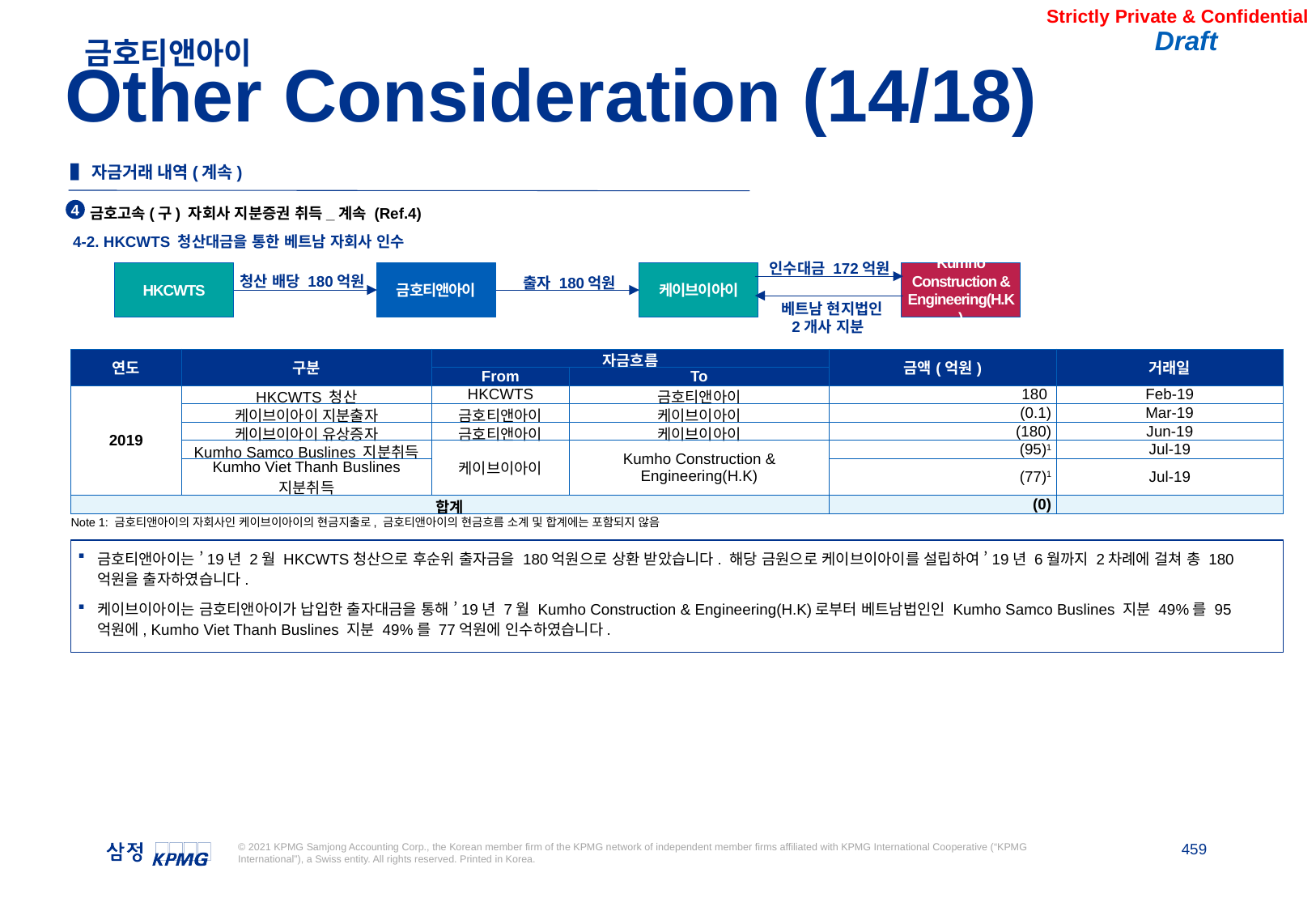

금호티앤아이
Other Consideration (14/18)
▌자금거래 내역(계속)

4
금호고속(구) 자회사 지분증권 취득_계속 (Ref.4)
4-2. HKCWTS 청산대금을 통한 베트남 자회사 인수
인수대금 172억원
HKCWTS
금호티앤아이
케이브이아이
Kumho Construction & Engineering(H.K)
청산 배당 180억원
출자 180억원
베트남 현지법인 2개사 지분
| 연도 | 구분 | 자금흐름 |  | 금액(억원) | 거래일 |
| --- | --- | --- | --- | --- | --- |
|  |  | From | To |  |  |
| 2019 | HKCWTS 청산 | HKCWTS | 금호티앤아이 | 180 | Feb-19 |
|  | 케이브이아이 지분출자 | 금호티앤아이 | 케이브이아이 | (0.1) | Mar-19 |
|  | 케이브이아이 유상증자 | 금호티앤아이 | 케이브이아이 | (180) | Jun-19 |
|  | Kumho Samco Buslines 지분취득 | 케이브이아이 | Kumho Construction & Engineering(H.K) | (95)1 | Jul-19 |
|  | Kumho Viet Thanh Buslines 지분취득 |  |  | (77)1 | Jul-19 |
| 합계 |  |  |  | (0) |  |
Note 1: 금호티앤아이의 자회사인 케이브이아이의 현금지출로, 금호티앤아이의 현금흐름 소계 및 합계에는 포함되지 않음
금호티앤아이는 ’19년 2월 HKCWTS청산으로 후순위 출자금을 180억원으로 상환 받았습니다. 해당 금원으로 케이브이아이를 설립하여 ’19년 6월까지 2차례에 걸쳐 총 180억원을 출자하였습니다.
케이브이아이는 금호티앤아이가 납입한 출자대금을 통해 ’19년 7월 Kumho Construction & Engineering(H.K)로부터 베트남법인인 Kumho Samco Buslines 지분 49%를 95억원에, Kumho Viet Thanh Buslines 지분 49%를 77억원에 인수하였습니다.